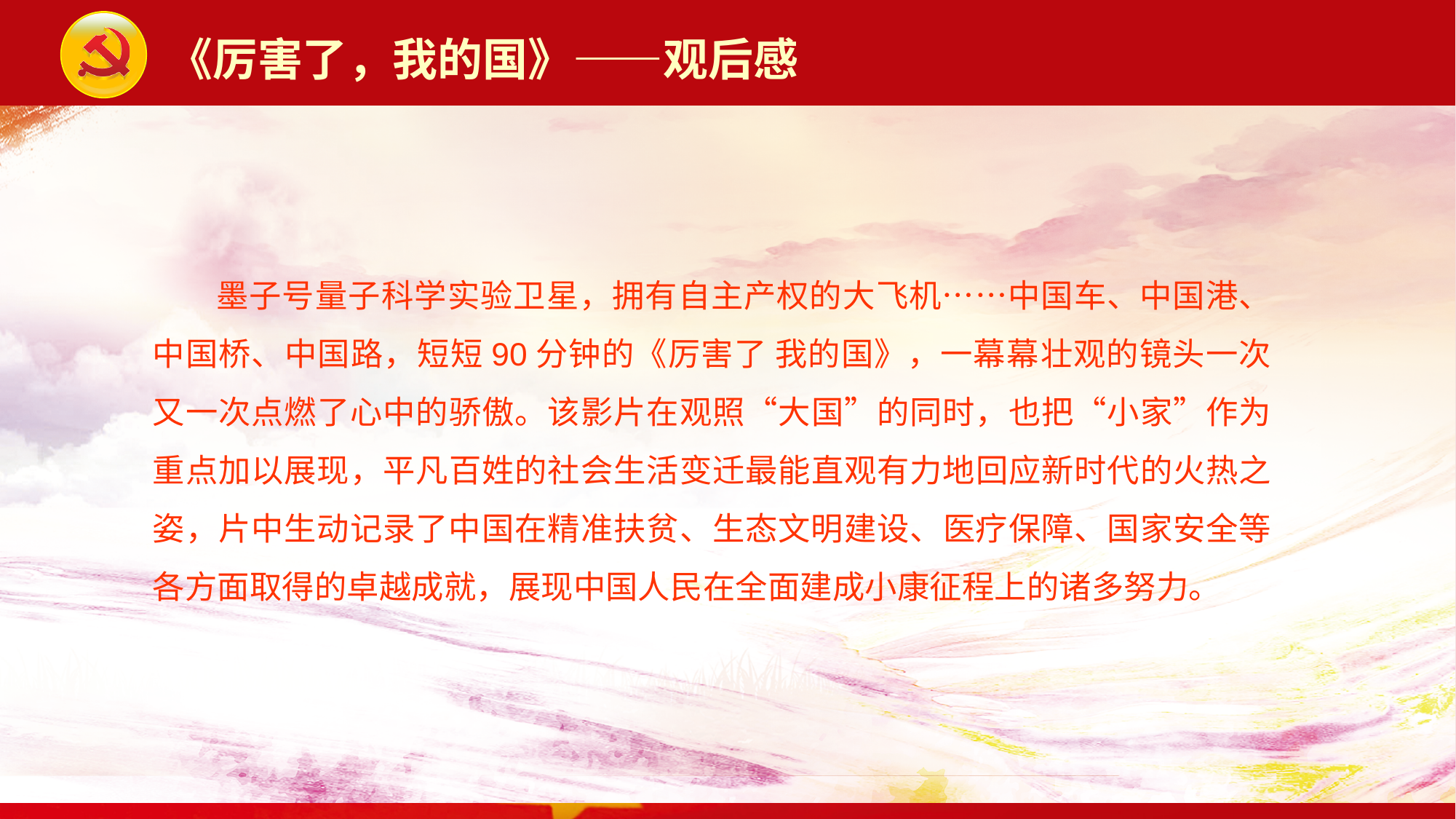

《厉害了，我的国》——观后感
       墨子号量子科学实验卫星，拥有自主产权的大飞机……中国车、中国港、中国桥、中国路，短短90分钟的《厉害了 我的国》，一幕幕壮观的镜头一次又一次点燃了心中的骄傲。该影片在观照“大国”的同时，也把“小家”作为重点加以展现，平凡百姓的社会生活变迁最能直观有力地回应新时代的火热之姿，片中生动记录了中国在精准扶贫、生态文明建设、医疗保障、国家安全等各方面取得的卓越成就，展现中国人民在全面建成小康征程上的诸多努力。